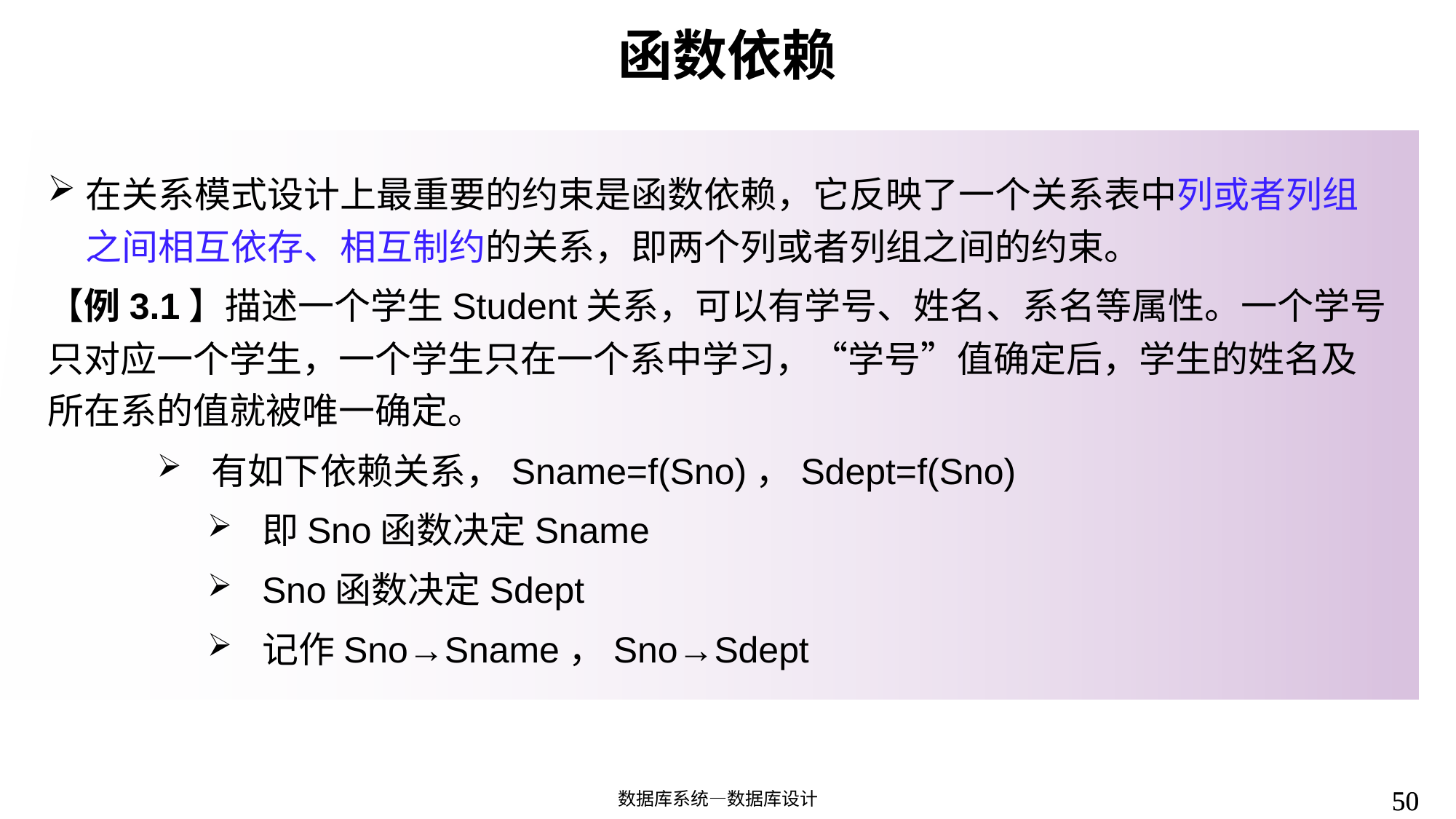

函数依赖

在关系模式设计上最重要的约束是函数依赖，它反映了一个关系表中列或者列组之间相互依存、相互制约的关系，即两个列或者列组之间的约束。
【例3.1】描述一个学生Student关系，可以有学号、姓名、系名等属性。一个学号只对应一个学生，一个学生只在一个系中学习，“学号”值确定后，学生的姓名及所在系的值就被唯一确定。
有如下依赖关系，Sname=f(Sno)，Sdept=f(Sno)
即Sno函数决定Sname
Sno函数决定Sdept
记作Sno→Sname，Sno→Sdept
50
50
数据库系统—数据库设计